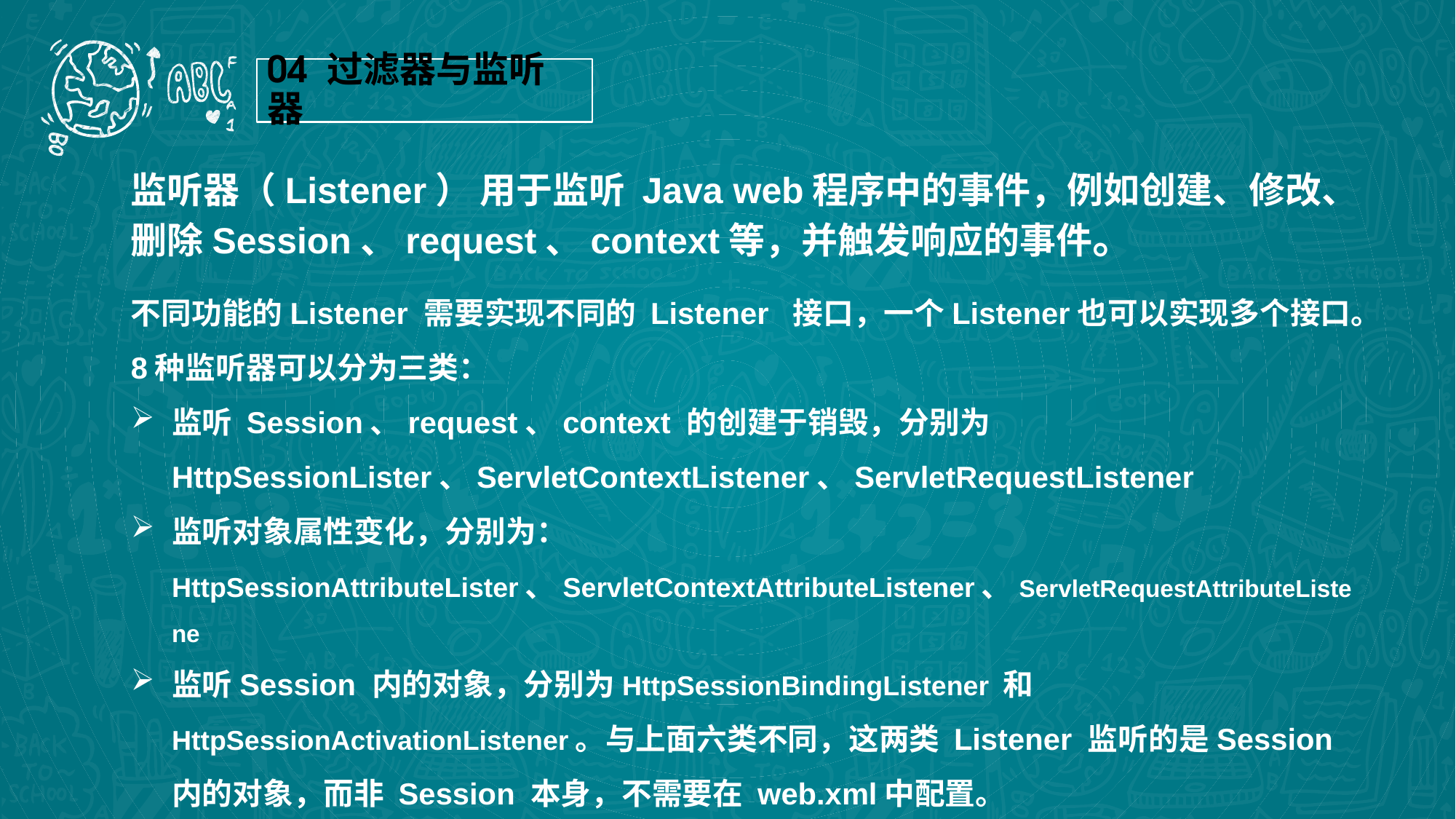

04 过滤器与监听器
监听器（Listener） 用于监听 Java web程序中的事件，例如创建、修改、删除Session、request、context等，并触发响应的事件。
不同功能的Listener 需要实现不同的 Listener  接口，一个Listener也可以实现多个接口。
8种监听器可以分为三类：
监听 Session、request、context 的创建于销毁，分别为 HttpSessionLister、ServletContextListener、ServletRequestListener
监听对象属性变化，分别为：HttpSessionAttributeLister、ServletContextAttributeListener、ServletRequestAttributeListene
监听Session 内的对象，分别为HttpSessionBindingListener 和 HttpSessionActivationListener。与上面六类不同，这两类 Listener 监听的是Session 内的对象，而非 Session 本身，不需要在 web.xml中配置。